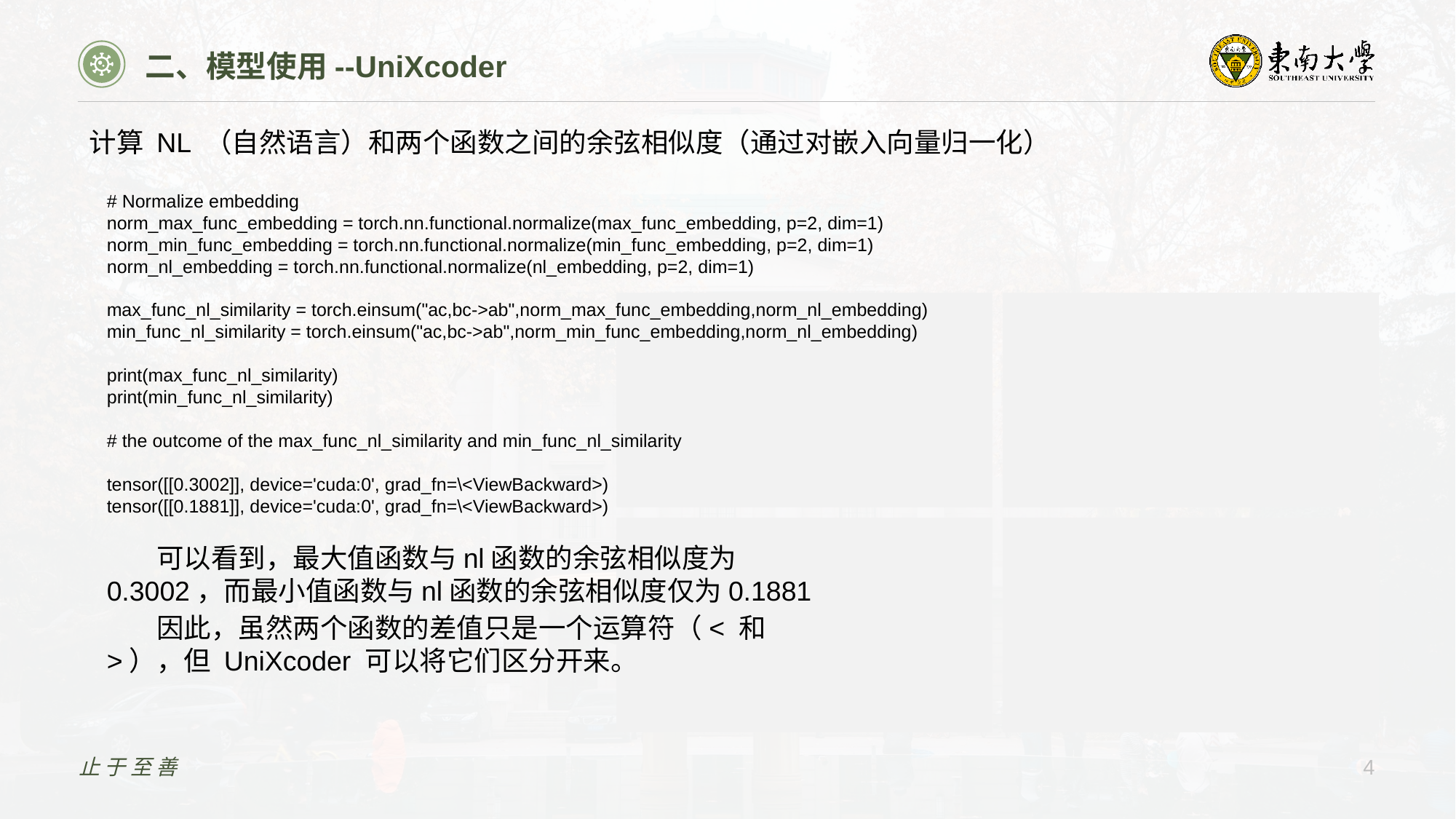

二、模型使用--UniXcoder
计算 NL （自然语言）和两个函数之间的余弦相似度（通过对嵌入向量归一化）
# Normalize embedding
norm_max_func_embedding = torch.nn.functional.normalize(max_func_embedding, p=2, dim=1)
norm_min_func_embedding = torch.nn.functional.normalize(min_func_embedding, p=2, dim=1)
norm_nl_embedding = torch.nn.functional.normalize(nl_embedding, p=2, dim=1)

max_func_nl_similarity = torch.einsum("ac,bc->ab",norm_max_func_embedding,norm_nl_embedding)
min_func_nl_similarity = torch.einsum("ac,bc->ab",norm_min_func_embedding,norm_nl_embedding)

print(max_func_nl_similarity)
print(min_func_nl_similarity)

# the outcome of the max_func_nl_similarity and min_func_nl_similarity

tensor([[0.3002]], device='cuda:0', grad_fn=\<ViewBackward>)
tensor([[0.1881]], device='cuda:0', grad_fn=\<ViewBackward>)

       可以看到，最大值函数与nl函数的余弦相似度为0.3002，而最小值函数与nl函数的余弦相似度仅为0.1881
       因此，虽然两个函数的差值只是一个运算符（< 和 >），但 UniXcoder 可以将它们区分开来。
止于至善
4